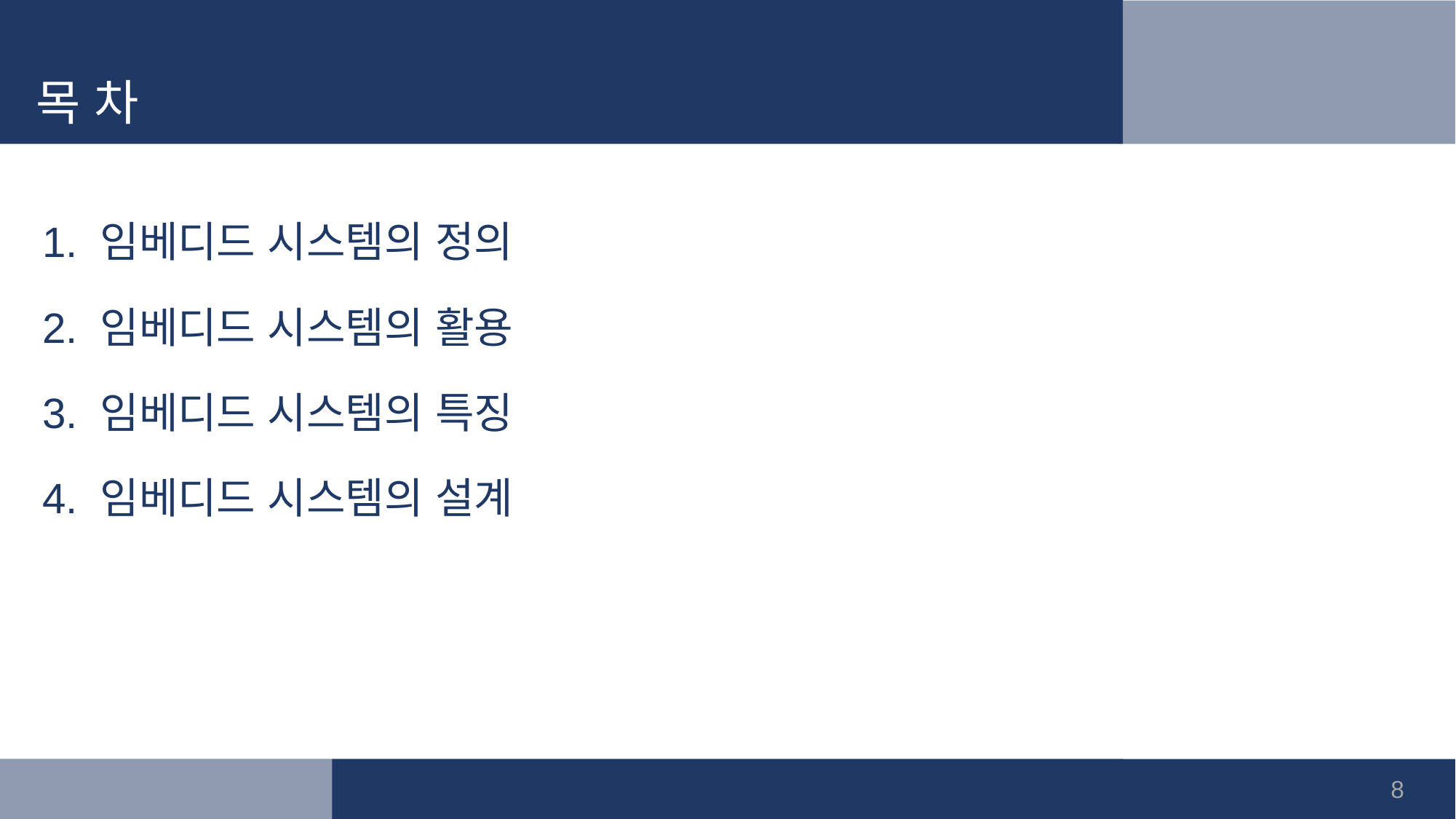

목 차
1. 임베디드 시스템의 정의
2. 임베디드 시스템의 활용
3. 임베디드 시스템의 특징
4. 임베디드 시스템의 설계

8